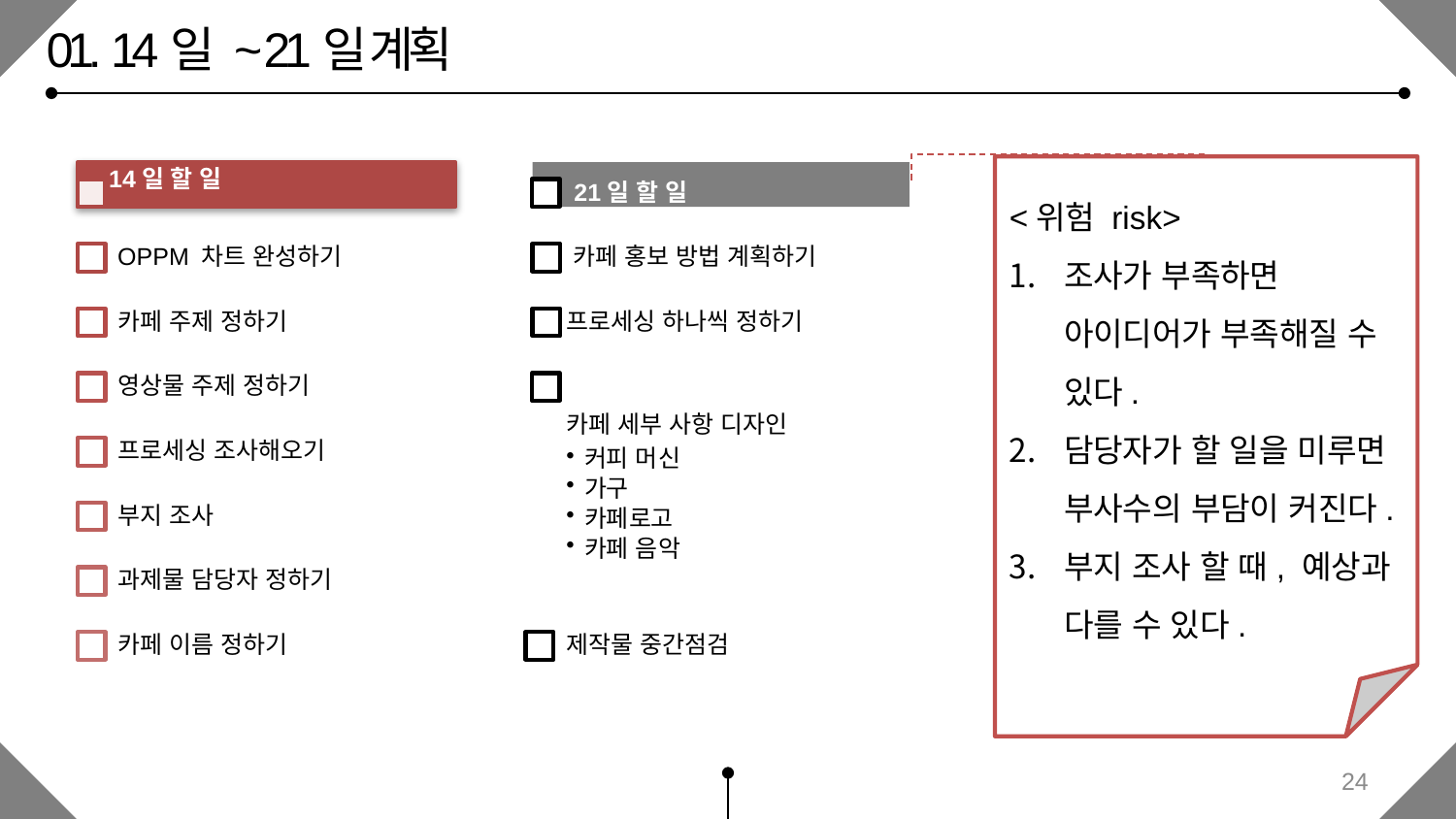

01.  14일 ~ 21일 계획
14일 할 일
OPPM 차트 완성하기
카페 주제 정하기
영상물 주제 정하기
프로세싱 조사해오기
부지 조사
과제물 담당자 정하기
카페 이름 정하기
21일 할 일
카페 홍보 방법 계획하기
프로세싱 하나씩 정하기

카페 세부 사항 디자인
커피 머신
가구
카페로고
카페 음악

제작물 중간점검
<위험 risk>
조사가 부족하면 아이디어가 부족해질 수 있다.
담당자가 할 일을 미루면 부사수의 부담이 커진다.
부지 조사 할 때, 예상과 다를 수 있다.

24